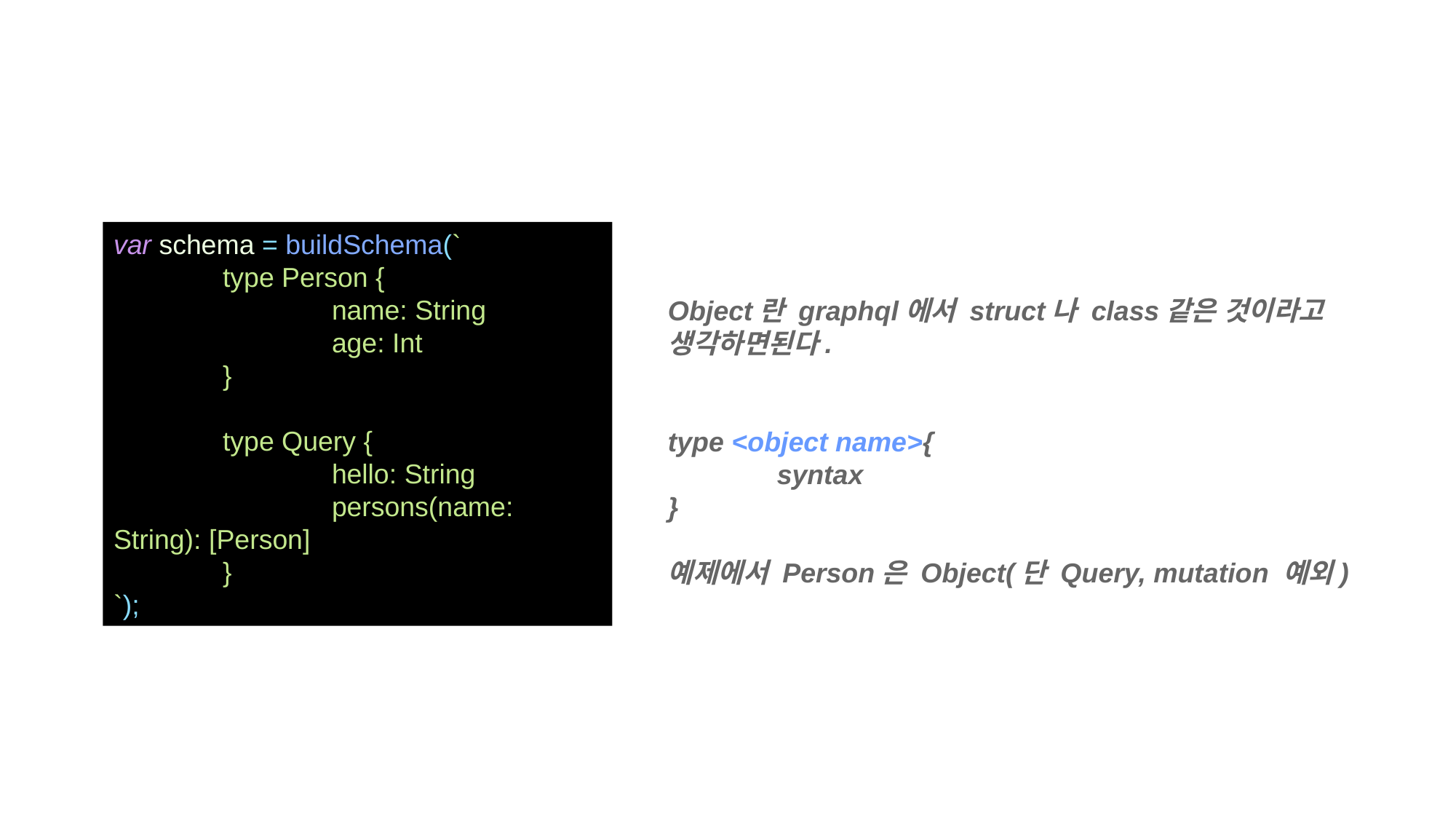

var schema = buildSchema(`
	type Person {
		name: String
		age: Int
	}
	type Query {
		hello: String
		persons(name: String): [Person]
	}
`);
Object란 graphql에서 struct나 class같은 것이라고 생각하면된다.

type <object name>{
	syntax
}

예제에서 Person은 Object(단 Query, mutation 예외)